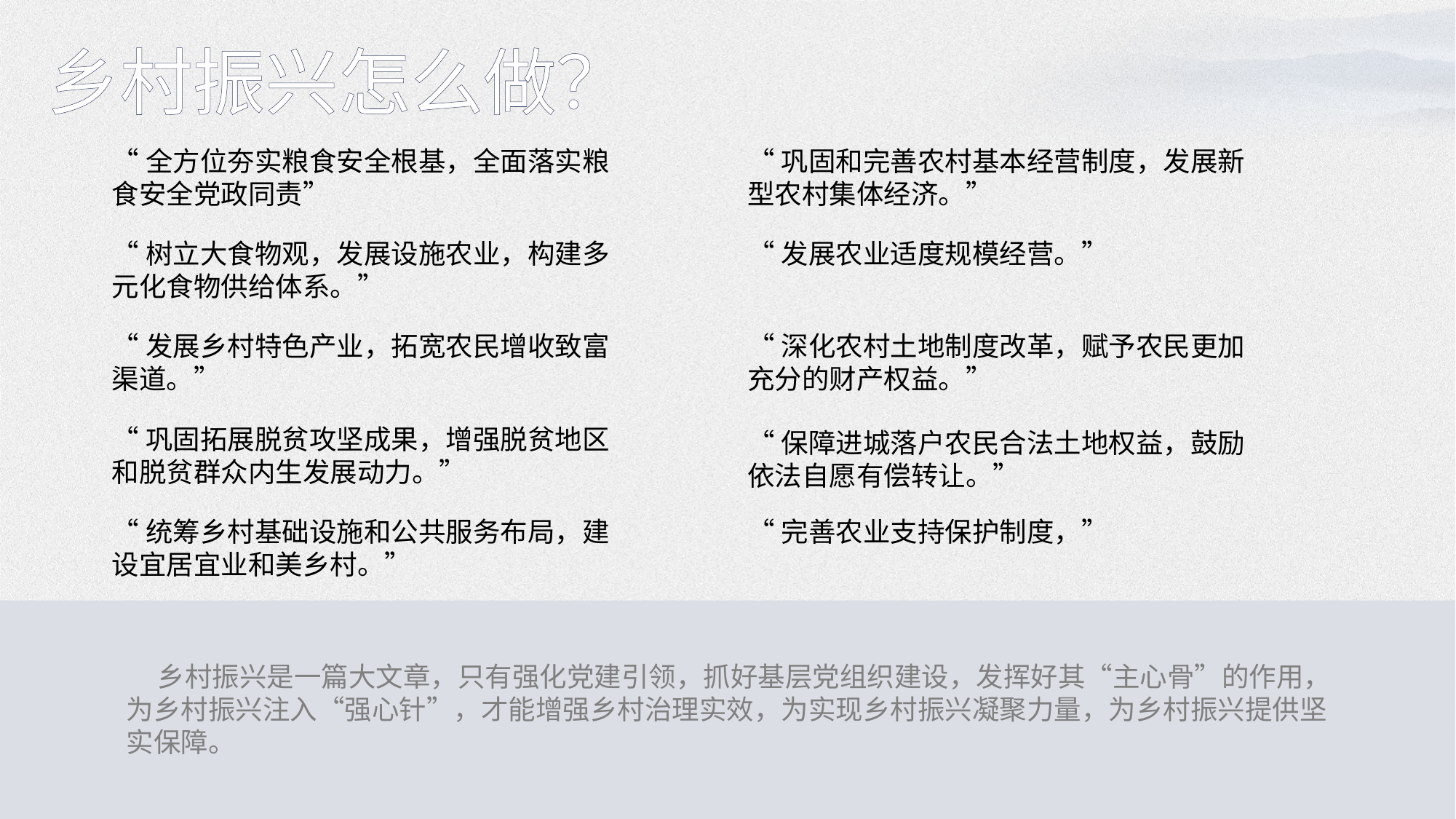

乡村振兴怎么做？
“全方位夯实粮食安全根基，全面落实粮食安全党政同责”
“巩固和完善农村基本经营制度，发展新型农村集体经济。”
“树立大食物观，发展设施农业，构建多元化食物供给体系。”
“发展农业适度规模经营。”
“发展乡村特色产业，拓宽农民增收致富渠道。”
“深化农村土地制度改革，赋予农民更加充分的财产权益。”
“巩固拓展脱贫攻坚成果，增强脱贫地区和脱贫群众内生发展动力。”
“保障进城落户农民合法土地权益，鼓励依法自愿有偿转让。”
“统筹乡村基础设施和公共服务布局，建设宜居宜业和美乡村。”
“完善农业支持保护制度，”
    乡村振兴是一篇大文章，只有强化党建引领，抓好基层党组织建设，发挥好其“主心骨”的作用，为乡村振兴注入“强心针”，才能增强乡村治理实效，为实现乡村振兴凝聚力量，为乡村振兴提供坚实保障。